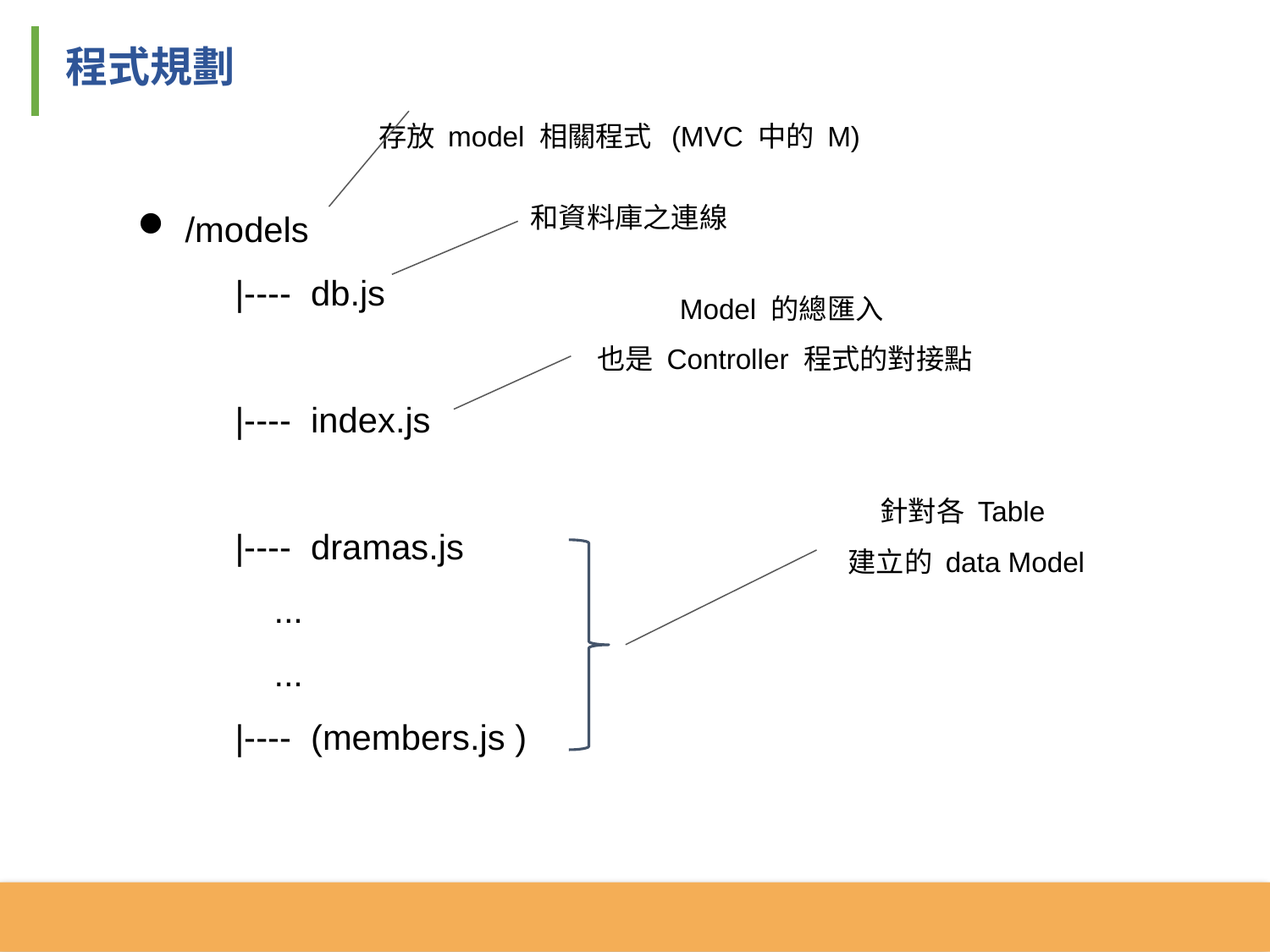

程式規劃
存放 model 相關程式  (MVC 中的 M)
和資料庫之連線
/models
          |----  db.js

          |----  index.js

          |----  dramas.js
              ...
              ...
          |----  (members.js )
Model 的總匯入
也是 Controller 程式的對接點
針對各 Table
建立的 data Model